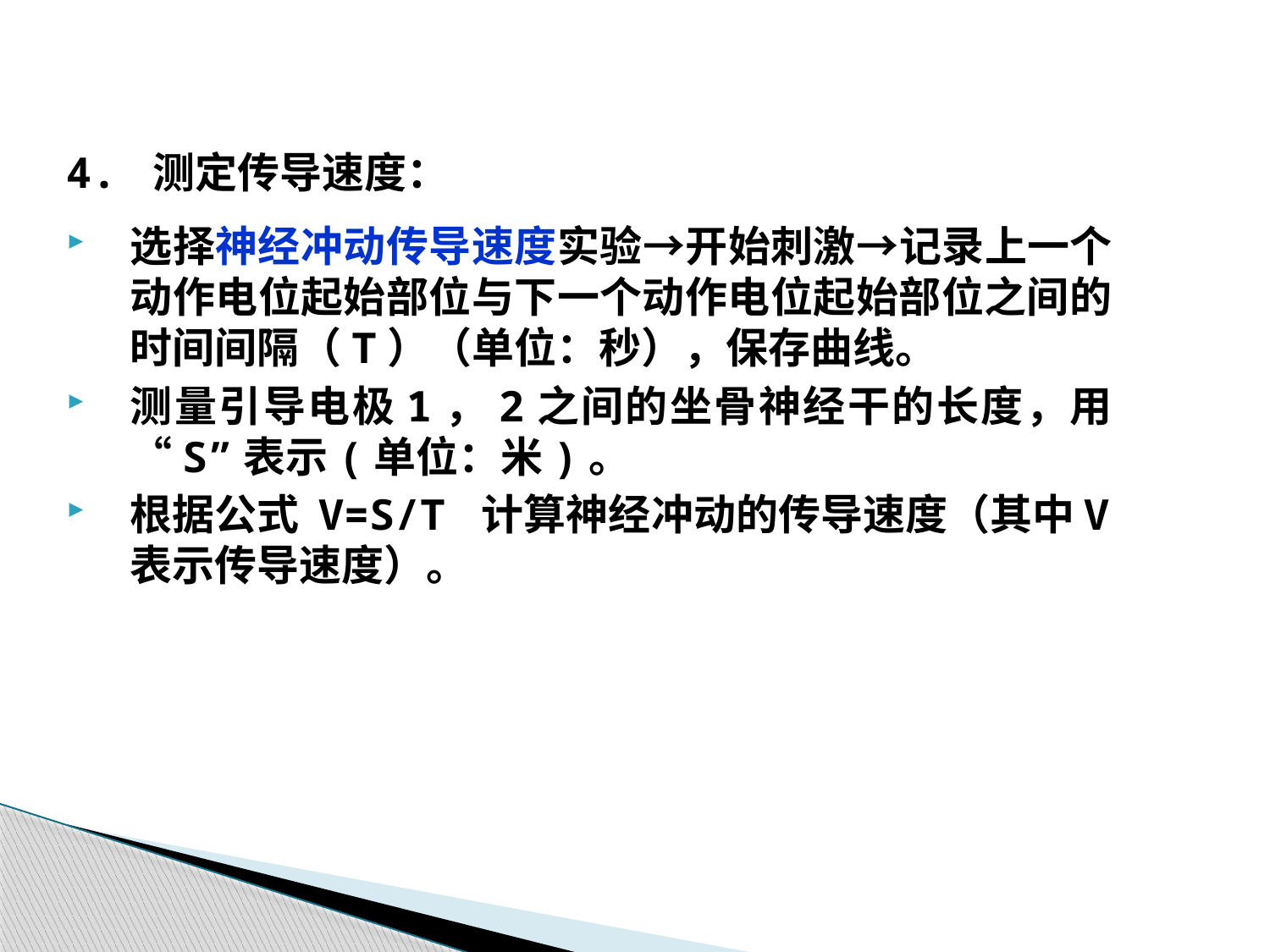

4. 测定传导速度：
选择神经冲动传导速度实验→开始刺激→记录上一个动作电位起始部位与下一个动作电位起始部位之间的时间间隔（T）（单位：秒），保存曲线。
测量引导电极1，2之间的坐骨神经干的长度，用“S”表示(单位：米)。
根据公式 V=S/T 计算神经冲动的传导速度（其中V表示传导速度）。